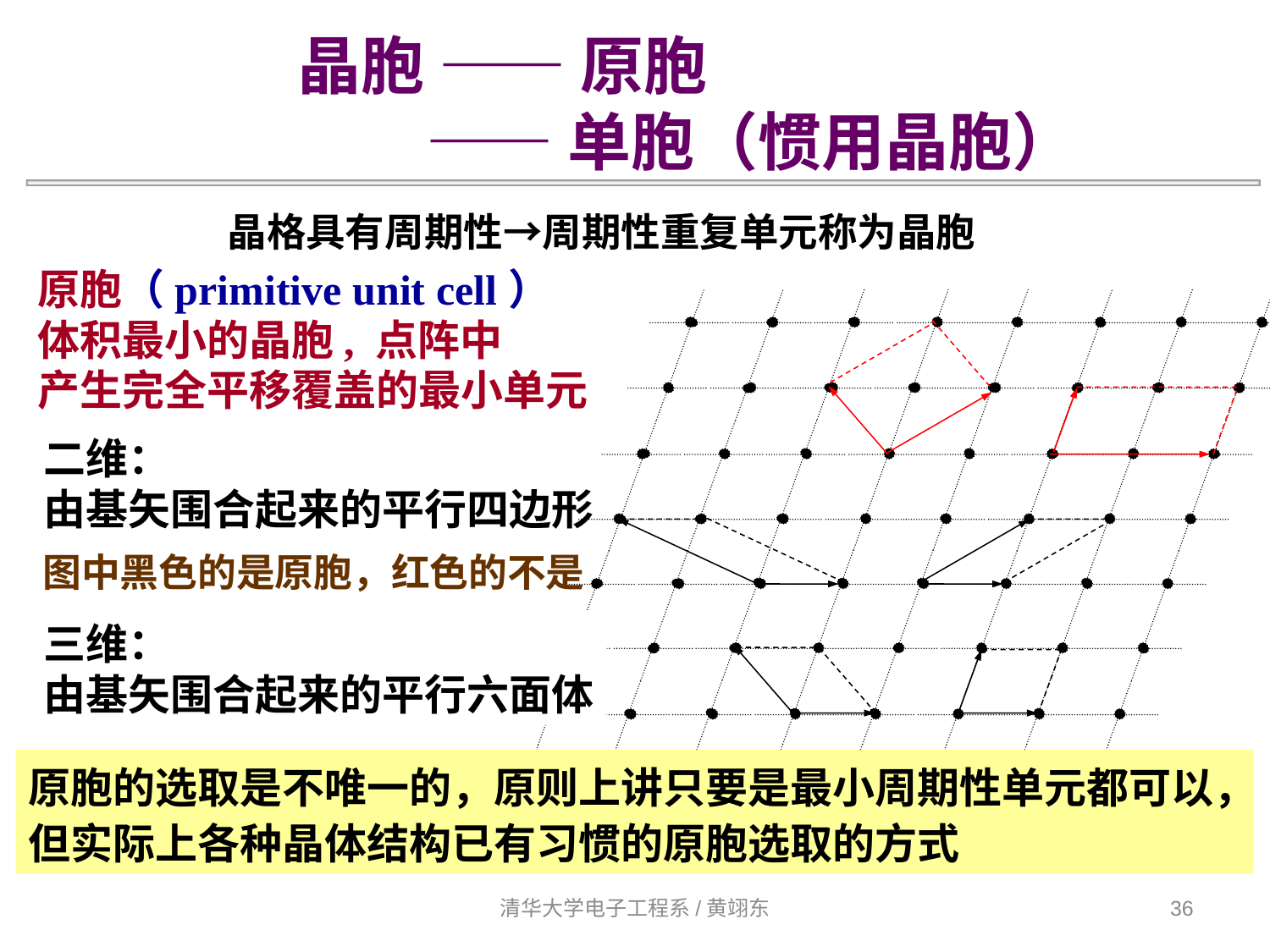

晶胞 —— 原胞
         —— 单胞（惯用晶胞）

晶格具有周期性→周期性重复单元称为晶胞

原胞（primitive unit cell）
体积最小的晶胞, 点阵中
产生完全平移覆盖的最小单元

二维：
由基矢围合起来的平行四边形

图中黑色的是原胞，红色的不是
三维：
由基矢围合起来的平行六面体
原胞的选取是不唯一的，原则上讲只要是最小周期性单元都可以，
但实际上各种晶体结构已有习惯的原胞选取的方式
36
36
清华大学电子工程系/黄翊东
36